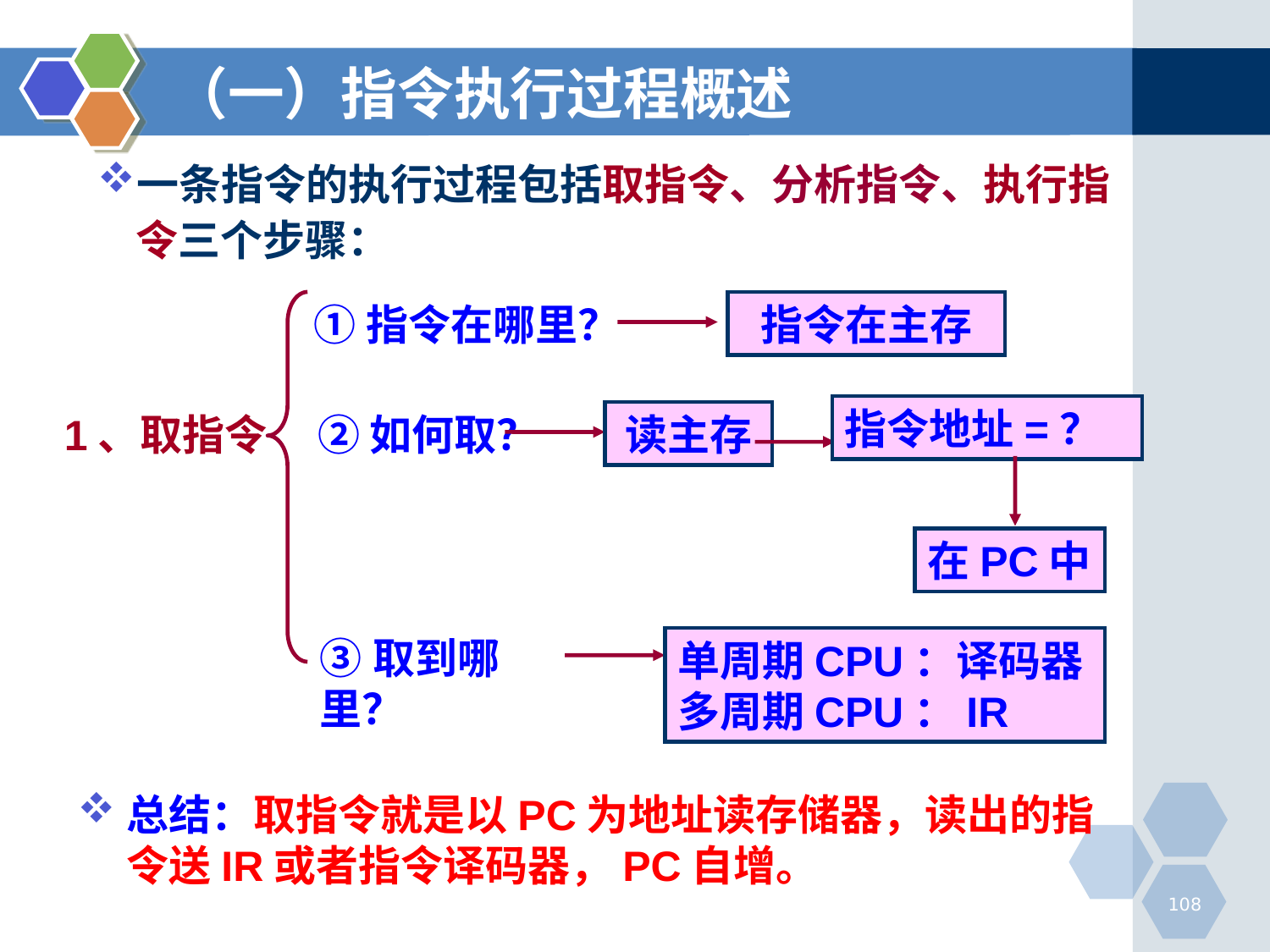

# （一）指令执行过程概述
一条指令的执行过程包括取指令、分析指令、执行指令三个步骤：

①指令在哪里？
指令在主存

指令地址=？
1、取指令
②如何取？
读主存

在PC中
③取到哪里？
单周期CPU：译码器
多周期CPU：IR

总结：取指令就是以PC为地址读存储器，读出的指令送IR或者指令译码器，PC自增。
108